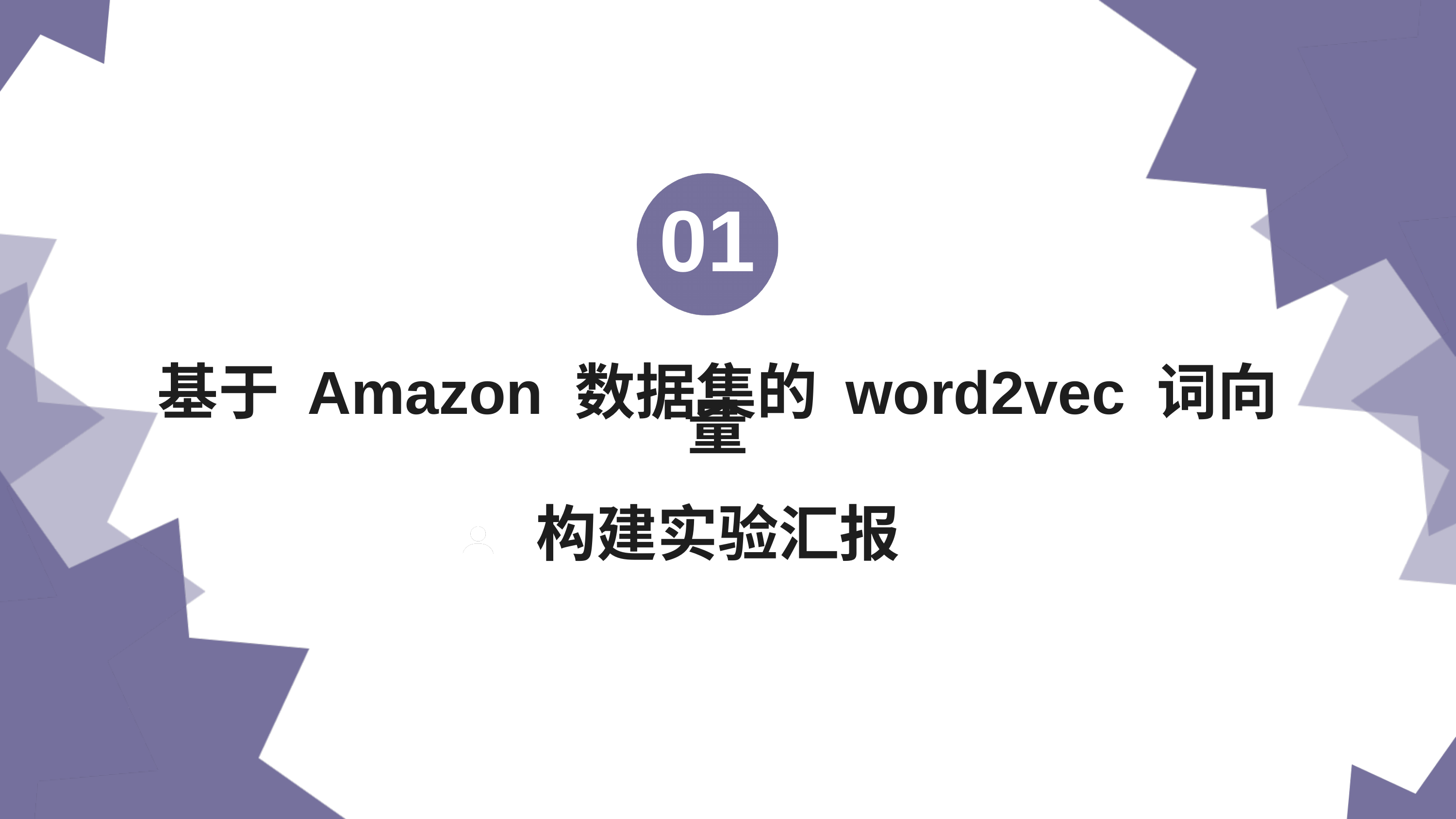

01

基于 Amazon 数据集的 word2vec 词向量

构建实验汇报